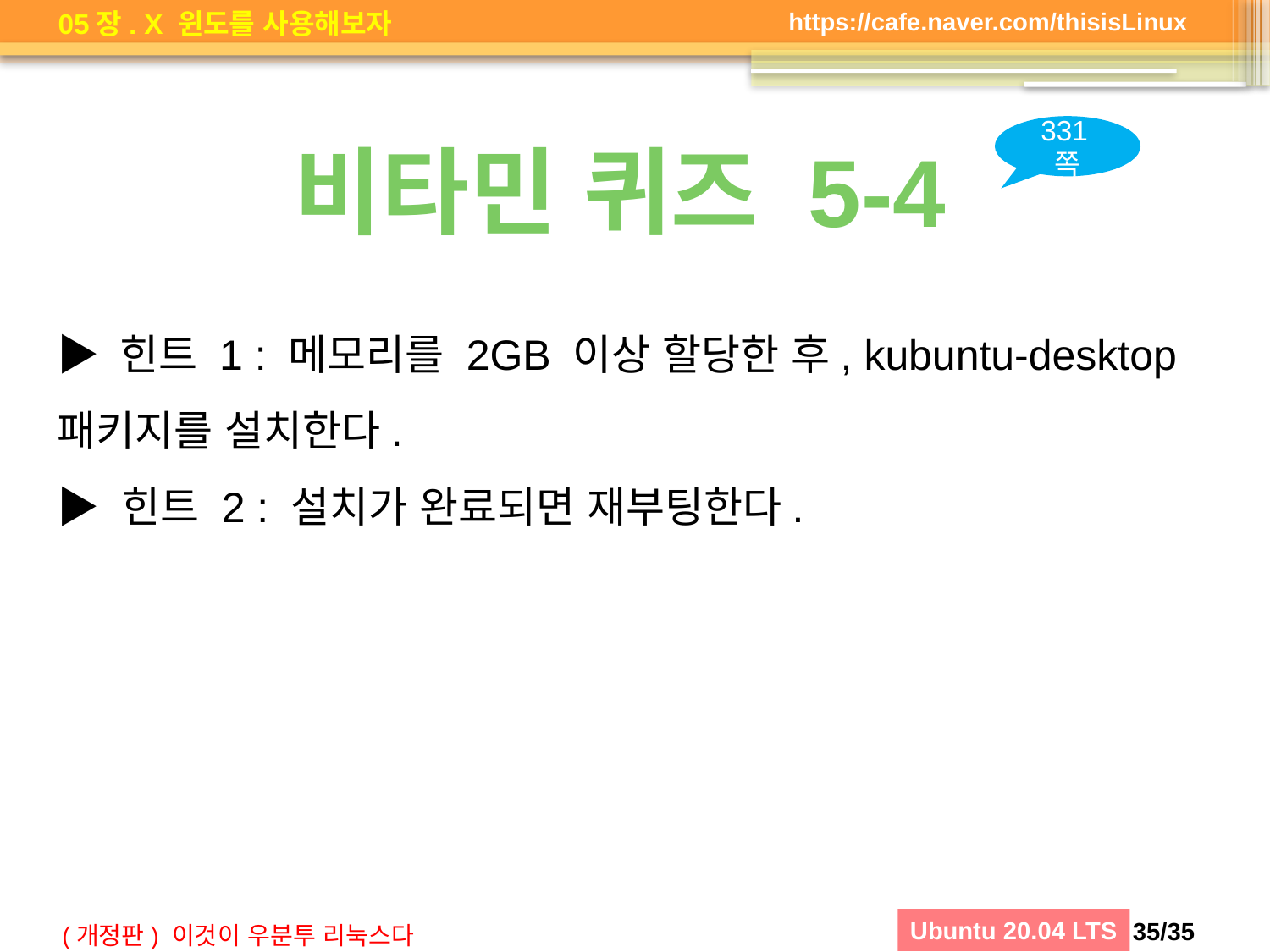

331쪽
비타민 퀴즈 5-4
▶ 힌트 1 : 메모리를 2GB 이상 할당한 후, kubuntu-desktop 패키지를 설치한다.
▶ 힌트 2 : 설치가 완료되면 재부팅한다.